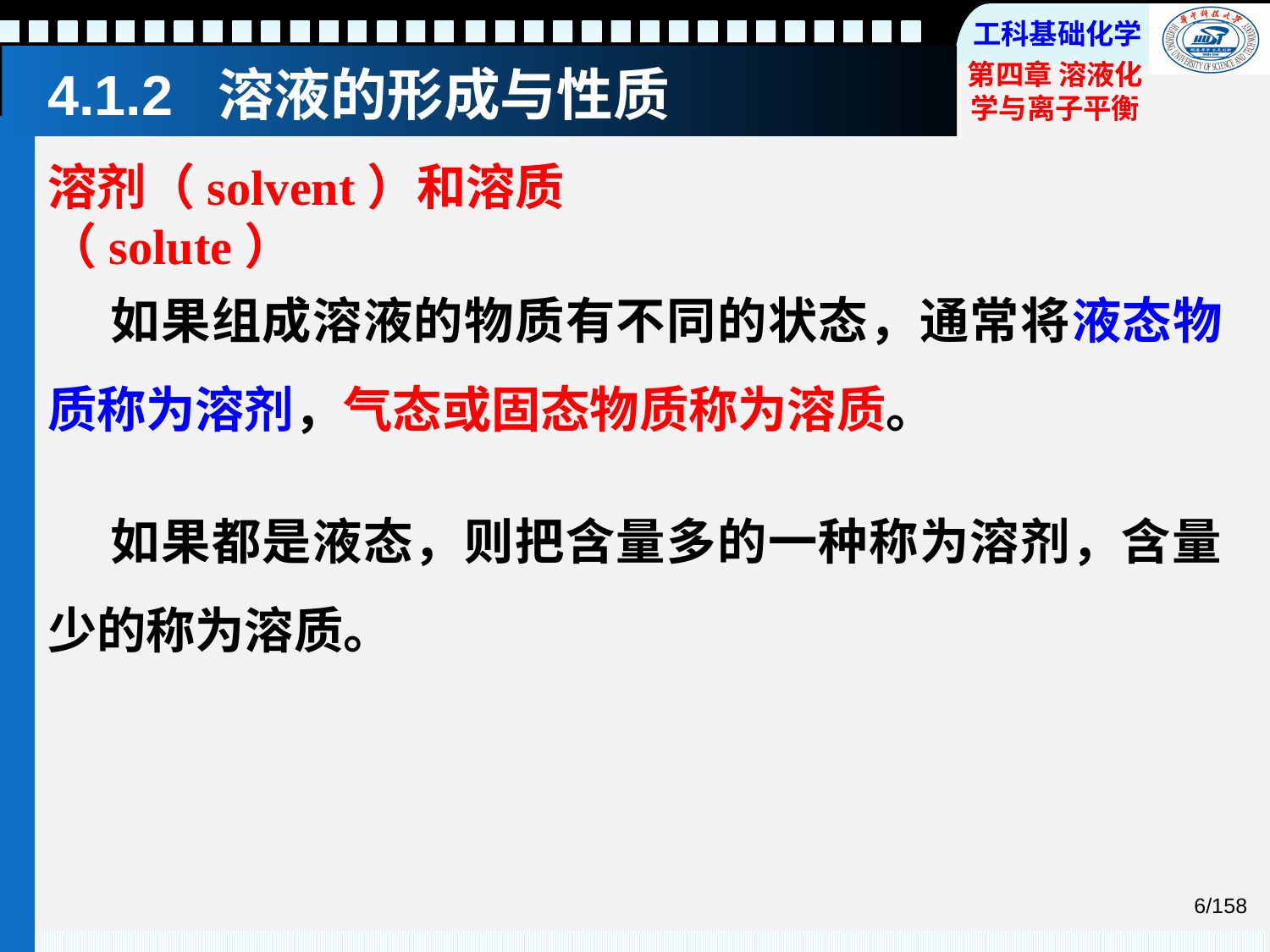

# 4.1.2  溶液的形成与性质
溶剂（solvent）和溶质（solute）
    如果组成溶液的物质有不同的状态，通常将液态物质称为溶剂，气态或固态物质称为溶质。
    如果都是液态，则把含量多的一种称为溶剂，含量少的称为溶质。